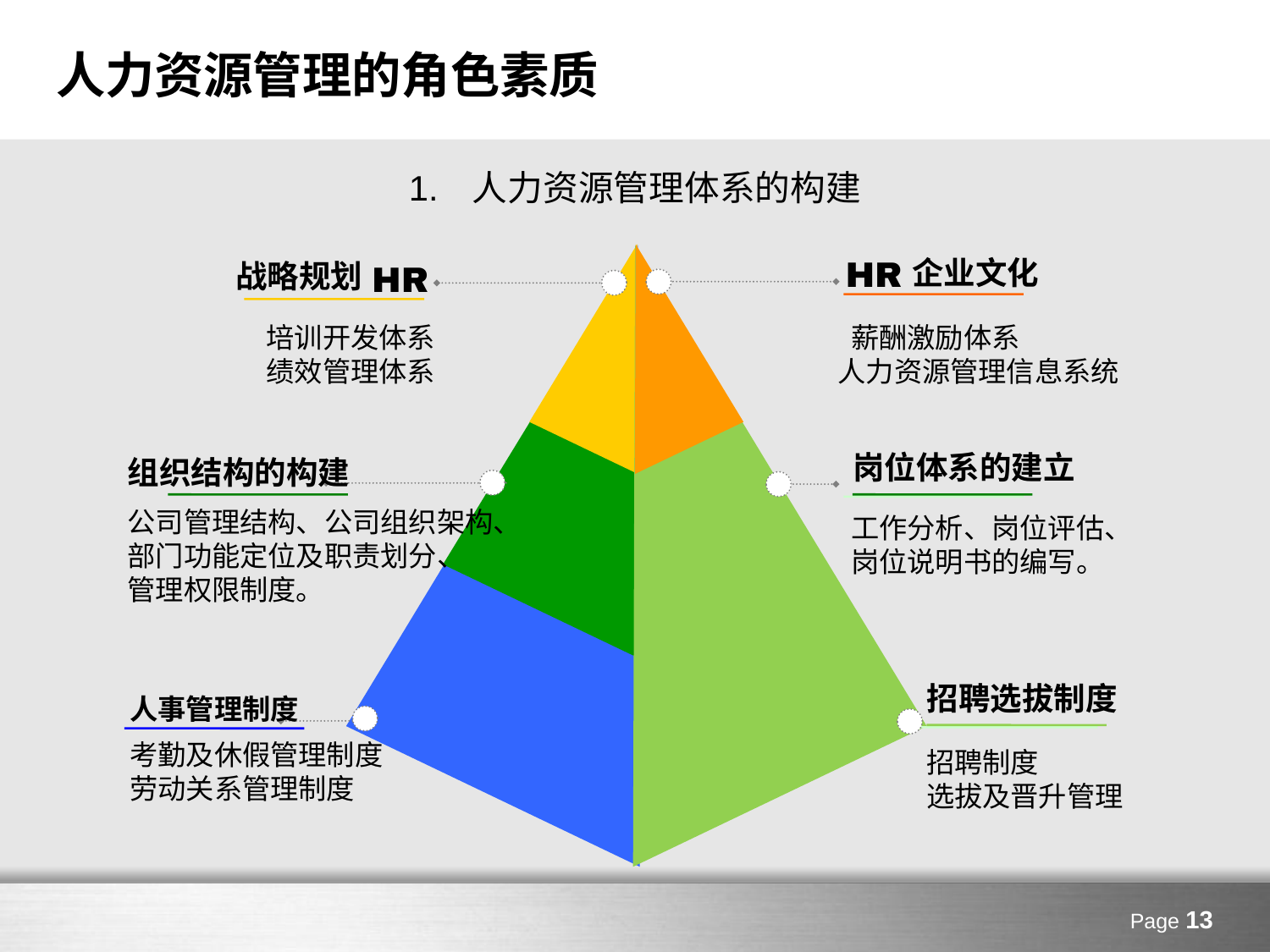

# 人力资源管理的角色素质
人力资源管理体系的构建
HR
企业文化

战略规划
HR

培训开发体系
绩效管理体系
 薪酬激励体系
人力资源管理信息系统

岗位体系的建立
组织结构的构建

公司管理结构、公司组织架构、
部门功能定位及职责划分、
管理权限制度。

工作分析、岗位评估、
岗位说明书的编写。
招聘选拔制度
人事管理制度

考勤及休假管理制度
劳动关系管理制度
招聘制度
选拔及晋升管理
Page 13